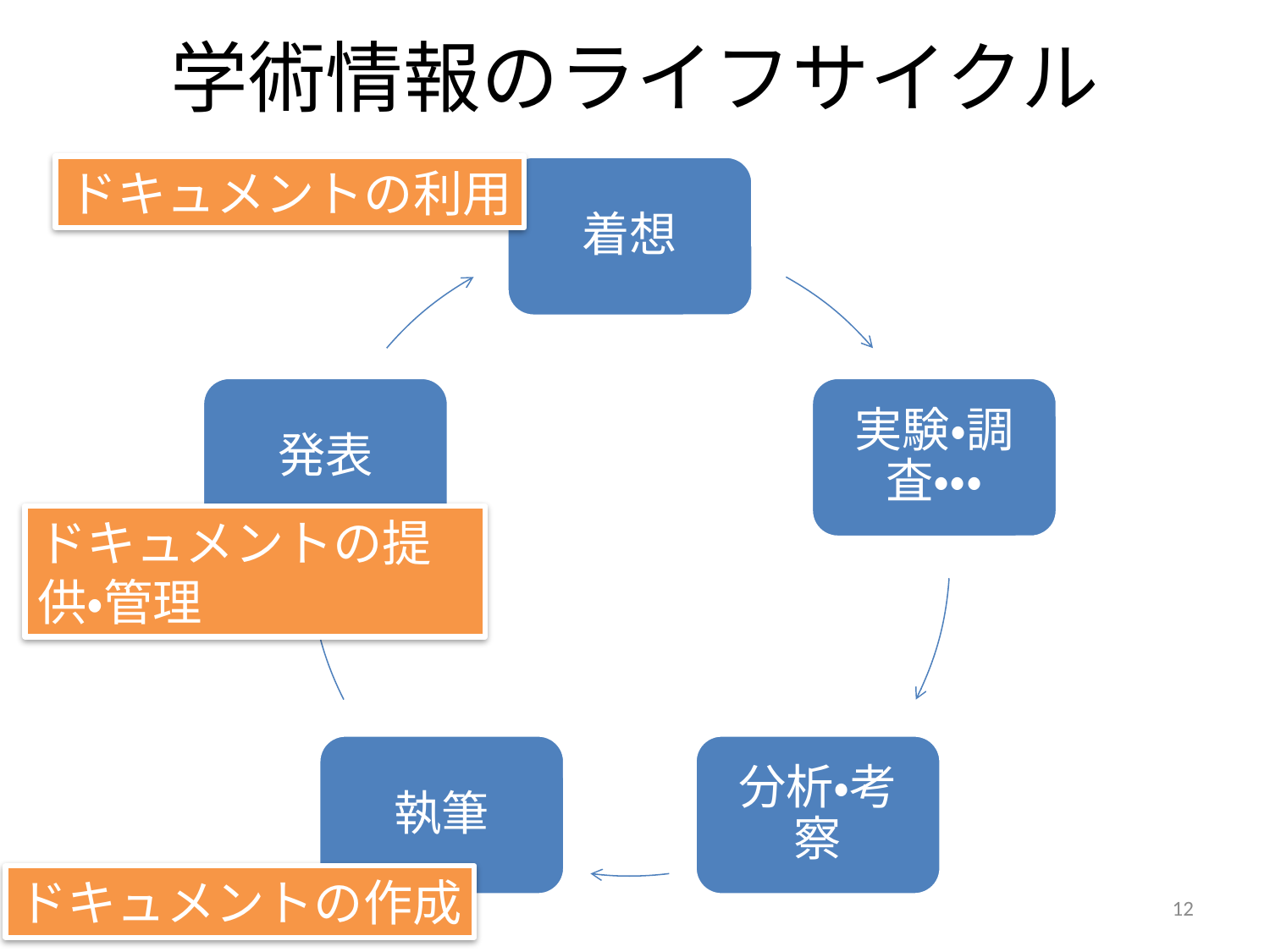

# 学術情報のライフサイクル
着想
実験・調査・・・
分析・考察
執筆
発表
ドキュメントの利用
ドキュメントの提供・管理
ドキュメントの作成
12